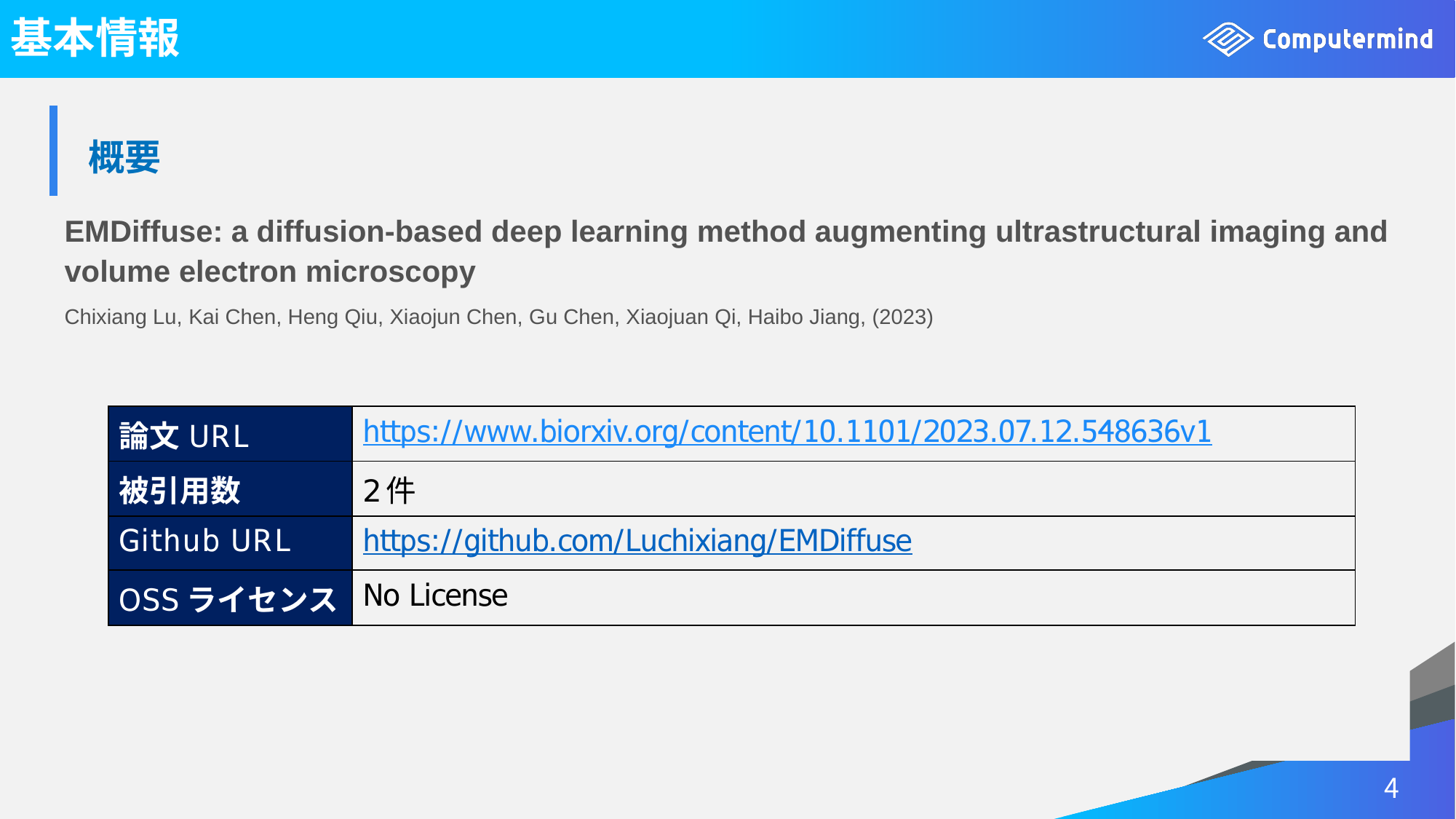

# 基本情報
| 概要 |
| --- |
EMDiffuse: a diffusion-based deep learning method augmenting ultrastructural imaging and volume electron microscopy
Chixiang Lu, Kai Chen, Heng Qiu, Xiaojun Chen, Gu Chen, Xiaojuan Qi, Haibo Jiang, (2023)
| 論文URL | https://www.biorxiv.org/content/10.1101/2023.07.12.548636v1 |
| --- | --- |
| 被引用数 | 2件 |
| Github URL | https://github.com/Luchixiang/EMDiffuse |
| OSSライセンス | No License |
4